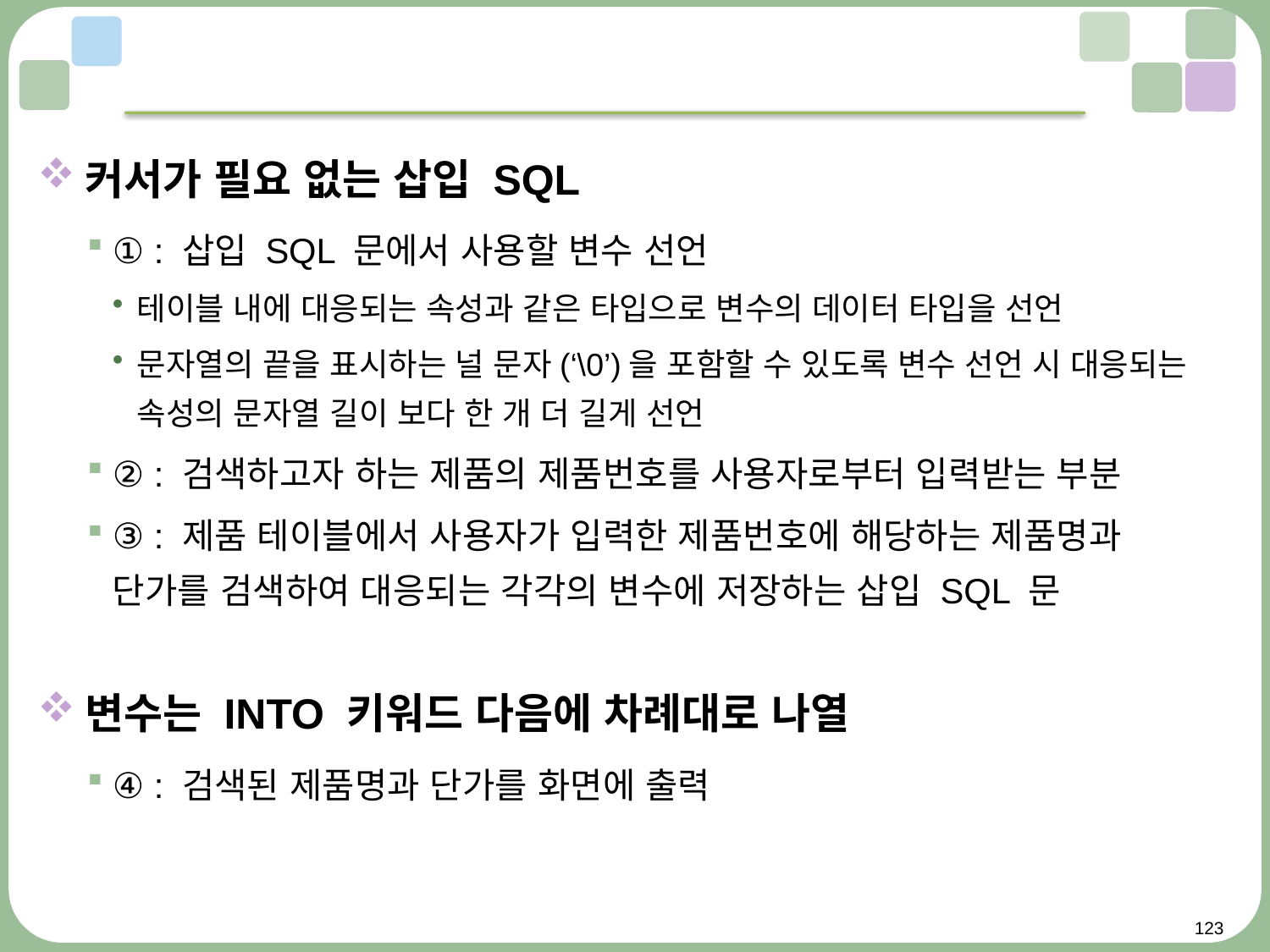

#
커서가 필요 없는 삽입 SQL
① : 삽입 SQL 문에서 사용할 변수 선언
테이블 내에 대응되는 속성과 같은 타입으로 변수의 데이터 타입을 선언
문자열의 끝을 표시하는 널 문자(‘\0’)을 포함할 수 있도록 변수 선언 시 대응되는 속성의 문자열 길이 보다 한 개 더 길게 선언
② : 검색하고자 하는 제품의 제품번호를 사용자로부터 입력받는 부분
③ : 제품 테이블에서 사용자가 입력한 제품번호에 해당하는 제품명과
단가를 검색하여 대응되는 각각의 변수에 저장하는 삽입 SQL 문

변수는 INTO 키워드 다음에 차례대로 나열
④ : 검색된 제품명과 단가를 화면에 출력